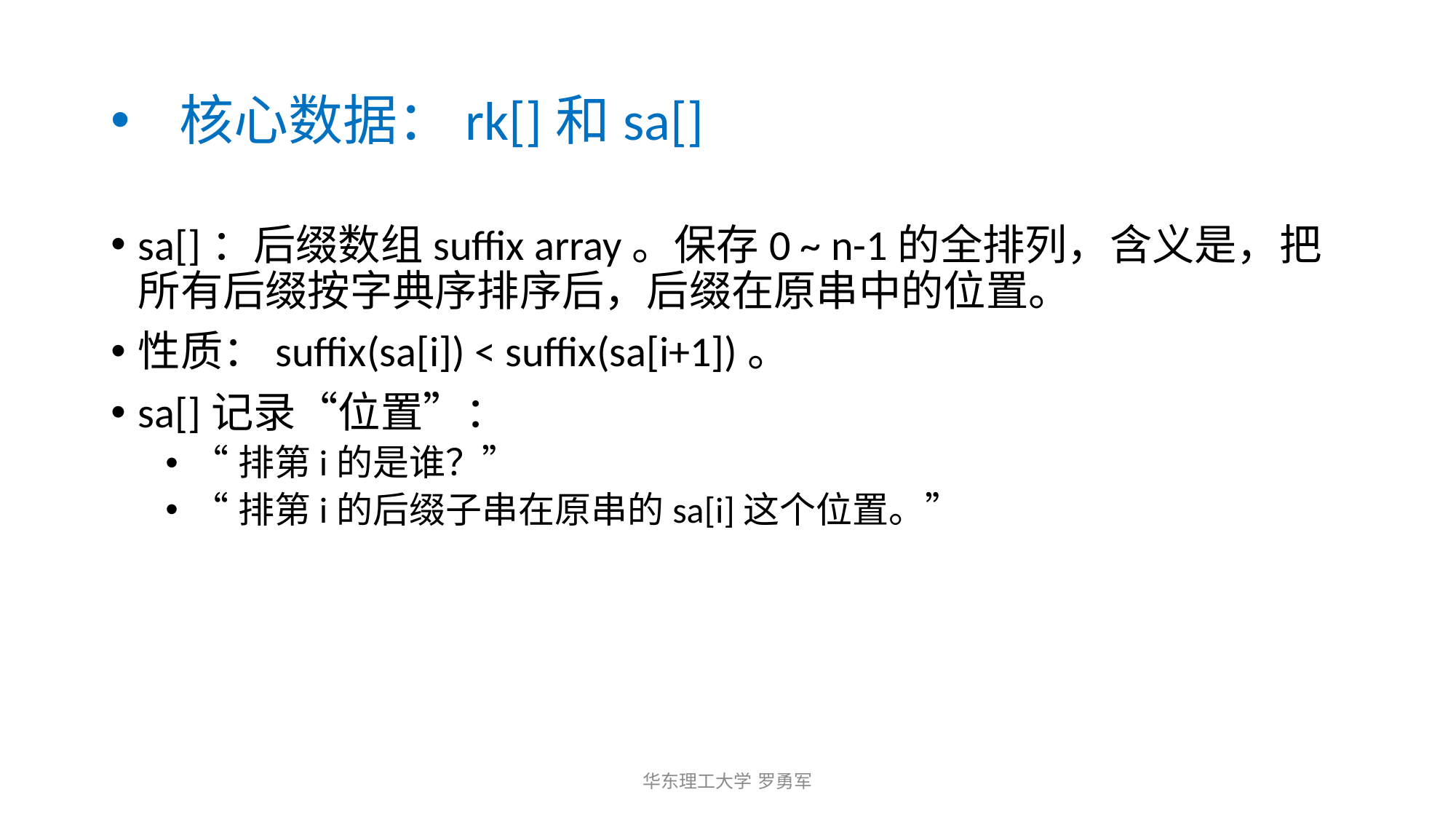

# 核心数据：rk[]和sa[]
sa[]：后缀数组suffix array。保存0 ~ n-1的全排列，含义是，把所有后缀按字典序排序后，后缀在原串中的位置。
性质：suffix(sa[i]) < suffix(sa[i+1])。
sa[]记录“位置”：
“排第i的是谁？”
“排第i的后缀子串在原串的sa[i]这个位置。”
华东理工大学 罗勇军